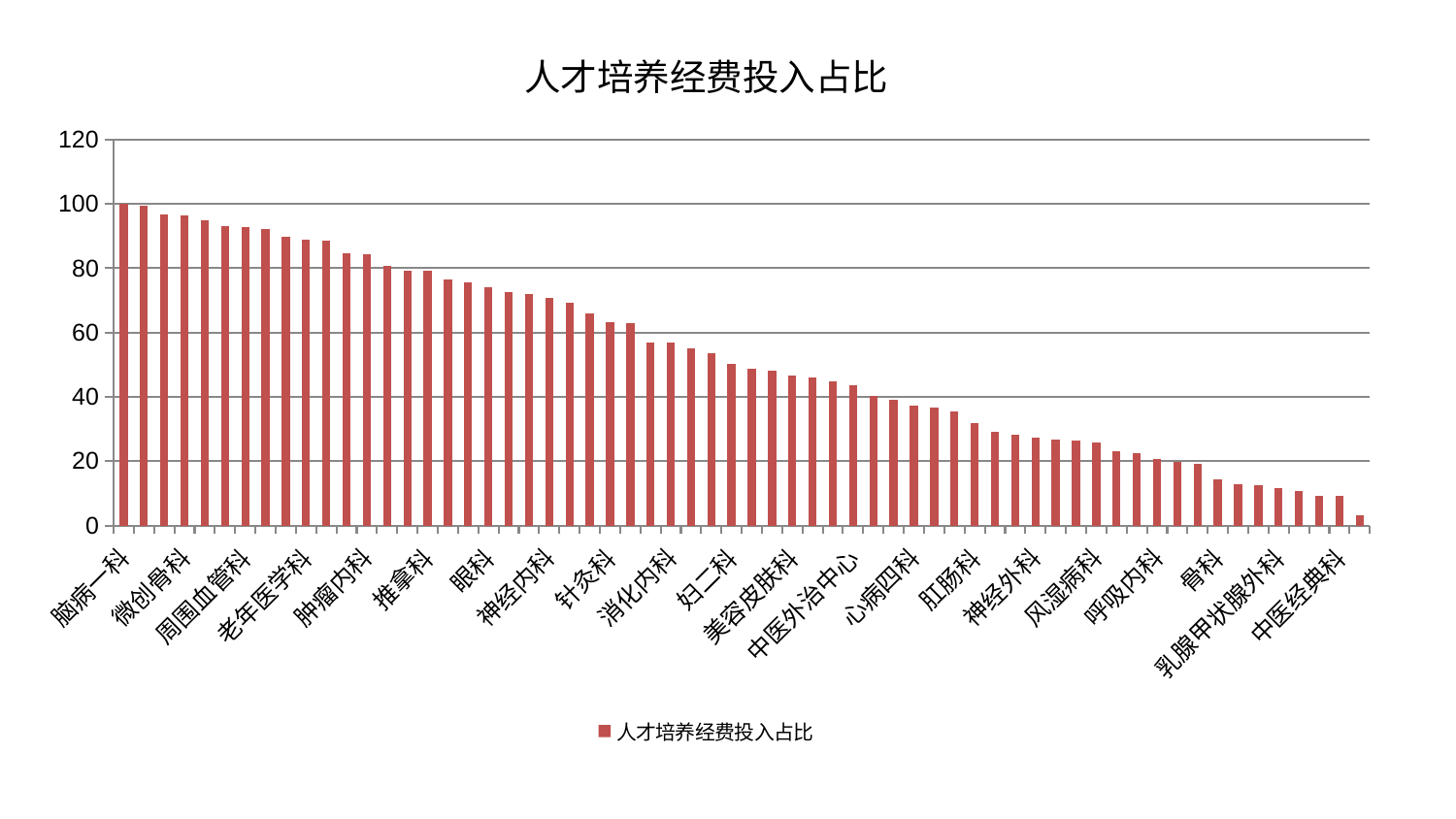

### Chart: 人才培养经费投入占比

| Category | 人才培养经费投入占比 |
|---|---|
| 脑病一科 | 100.0 |
| 妇科 | 99.34194659363583 |
| 康复科 | 96.64349760824373 |
| 微创骨科 | 96.38423355808737 |
| 关节骨科 | 94.94627645225881 |
| 东区肾病科 | 93.2606575418412 |
| 周围血管科 | 92.86470786753598 |
| 治未病中心 | 92.06213887100418 |
| 医院 | 89.76047712614069 |
| 老年医学科 | 88.98724722645012 |
| 泌尿外科 | 88.71383094569164 |
| 产科 | 84.66253974745226 |
| 肿瘤内科 | 84.45629473777446 |
| 脑病二科 | 80.6932501418531 |
| 综合内科 | 79.23994763161316 |
| 推拿科 | 79.13585456498198 |
| 显微骨科 | 76.61128135411603 |
| 心病三科 | 75.68998205938489 |
| 眼科 | 74.12332257392137 |
| 肾病科 | 72.59841446954219 |
| 胸外科 | 72.09145692106014 |
| 神经内科 | 70.85990600679935 |
| 心血管内科 | 69.4233260866923 |
| 肝胆外科 | 65.99472017314957 |
| 针灸科 | 63.34154015931717 |
| 脑病三科 | 62.9762915366429 |
| 心病二科 | 57.051241843147125 |
| 消化内科 | 57.022213523042176 |
| 内分泌科 | 55.02019304631258 |
| 小儿骨科 | 53.594383248417735 |
| 妇二科 | 50.359326702373366 |
| 男科 | 48.648386511685686 |
| 耳鼻喉科 | 48.27782292809876 |
| 美容皮肤科 | 46.56263954934795 |
| 脾胃病科 | 46.10835627933734 |
| 脊柱骨科 | 44.82492206025934 |
| 中医外治中心 | 43.594870640504716 |
| 东区重症医学科 | 40.34502628583776 |
| 儿科 | 39.18194644399011 |
| 心病四科 | 37.14554936245305 |
| 妇科妇二科合并 | 36.80984274720331 |
| 运动损伤骨科 | 35.39607090928309 |
| 肛肠科 | 31.77532605707364 |
| 小儿推拿科 | 29.170504093508782 |
| 身心医学科 | 28.246821093371285 |
| 神经外科 | 27.288052008737605 |
| 创伤骨科 | 26.842364547870115 |
| 皮肤科 | 26.326203508425348 |
| 风湿病科 | 25.65345250708309 |
| 肾脏内科 | 23.081094289846096 |
| 普通外科 | 22.335773621319188 |
| 呼吸内科 | 20.71336711022324 |
| 西区重症医学科 | 19.812477276345387 |
| 脾胃科消化科合并 | 19.14756858264983 |
| 骨科 | 14.32562416835285 |
| 肝病科 | 12.741975432508125 |
| 重症医学科 | 12.38107393042108 |
| 乳腺甲状腺外科 | 11.747323243301496 |
| 心病一科 | 10.708385293699136 |
| 口腔科 | 9.203816224328113 |
| 中医经典科 | 9.080237086637776 |
| 血液科 | 3.157050213887088 |
71